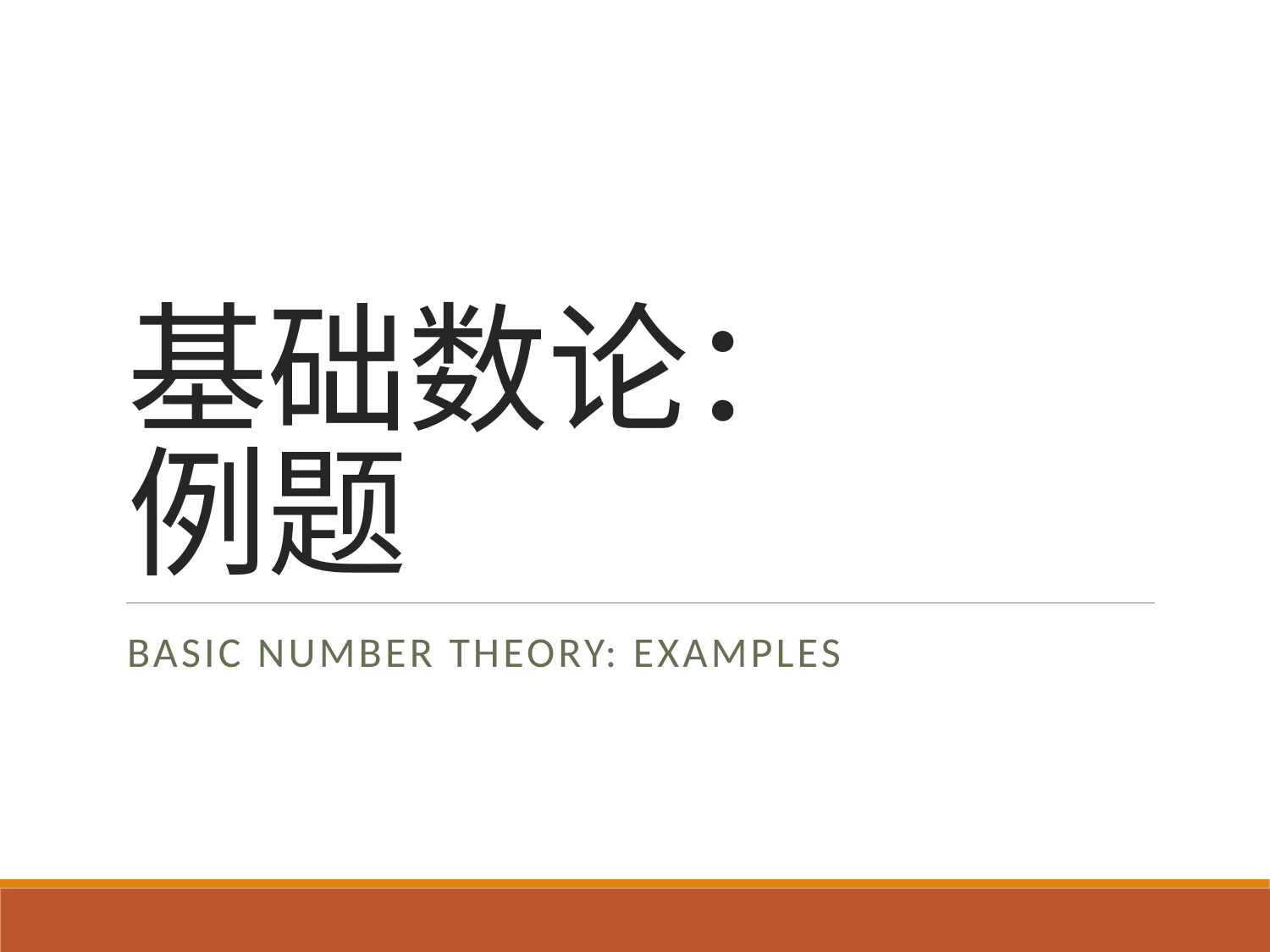

# 基础数论： 例题
Basic Number Theory: Examples